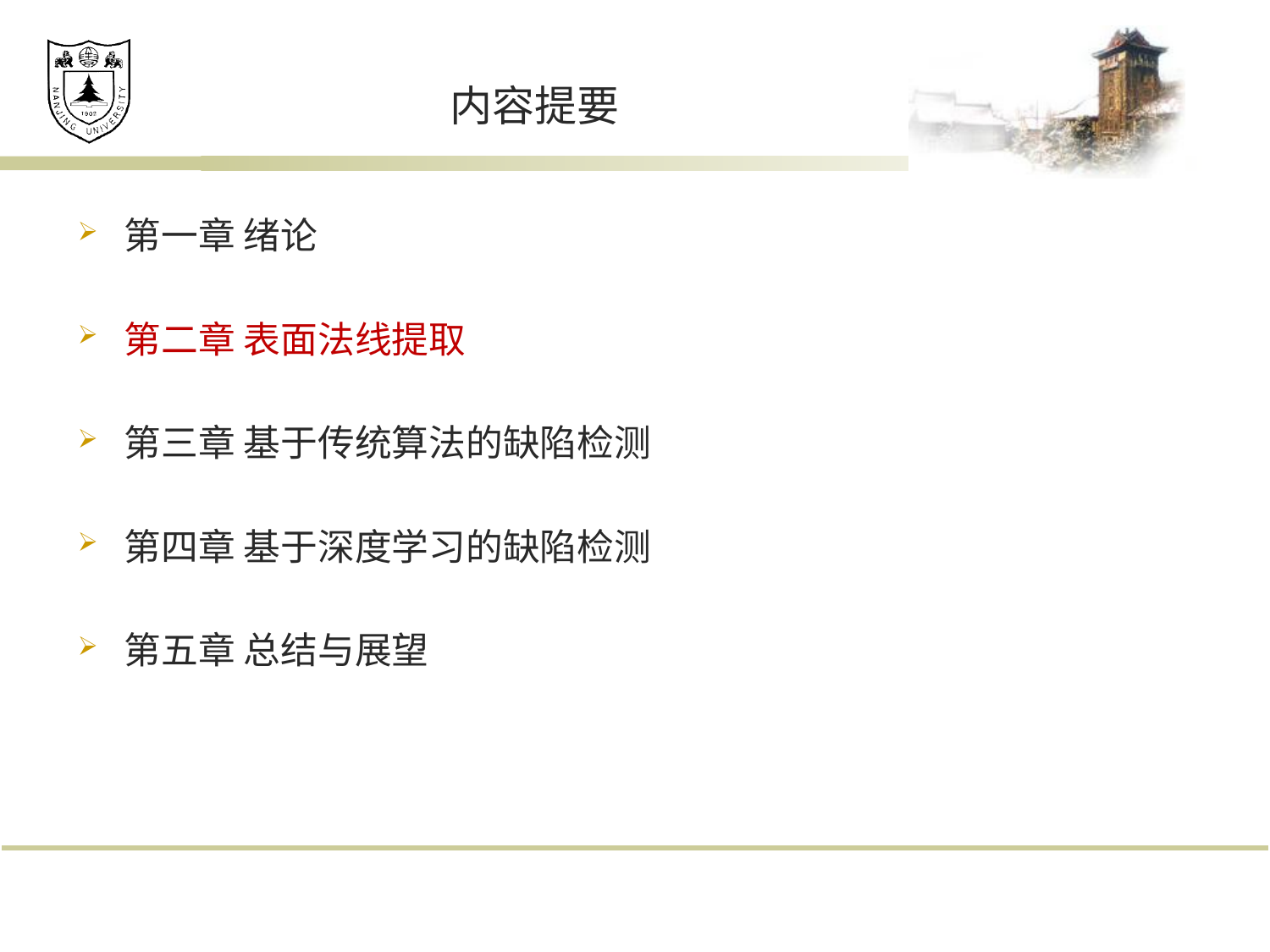

# 内容提要
第一章 绪论

第二章 表面法线提取

第三章 基于传统算法的缺陷检测

第四章 基于深度学习的缺陷检测

第五章 总结与展望